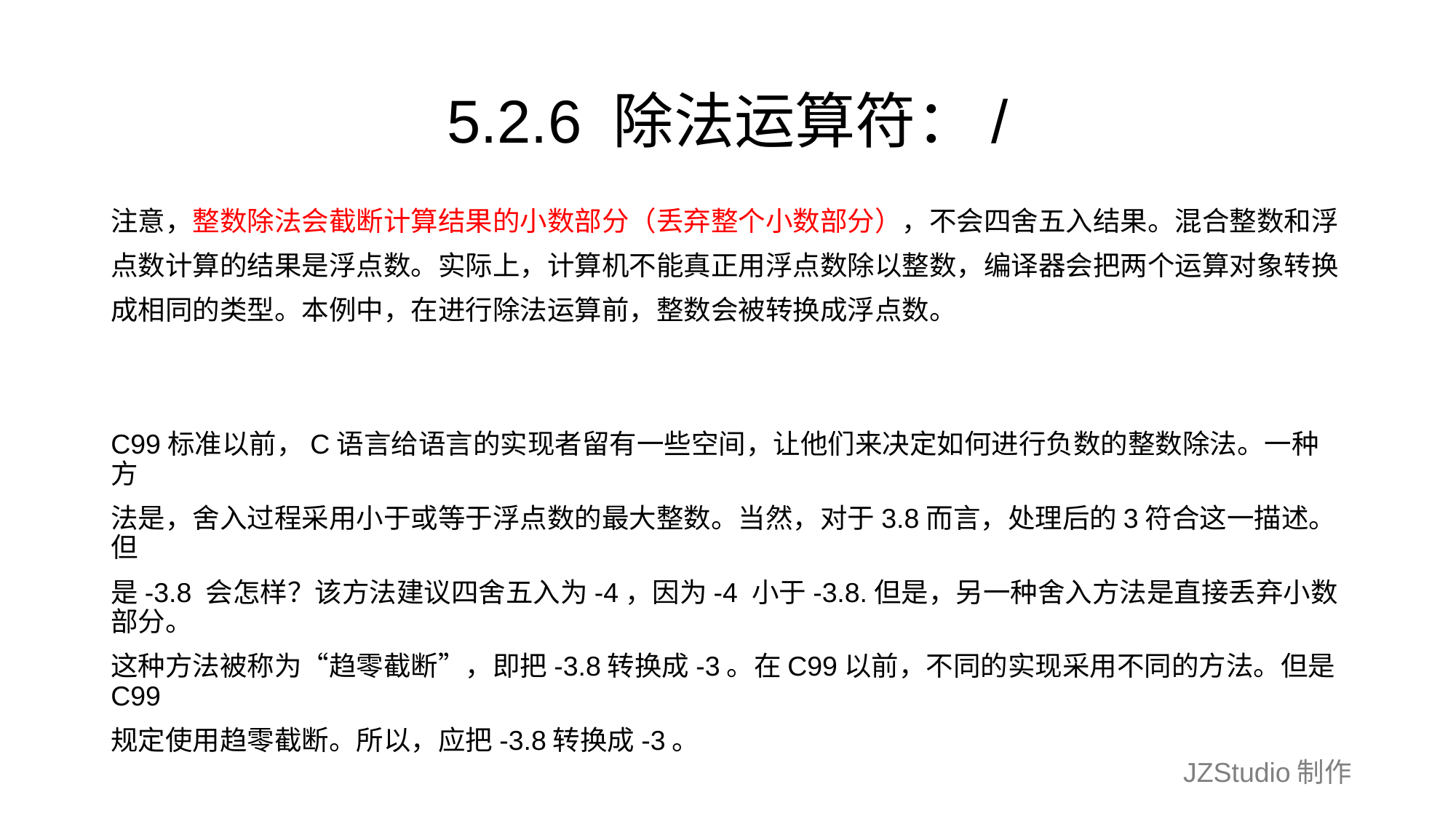

# 5.2.6 除法运算符：/
注意，整数除法会截断计算结果的小数部分（丢弃整个小数部分），不会四舍五入结果。混合整数和浮
点数计算的结果是浮点数。实际上，计算机不能真正用浮点数除以整数，编译器会把两个运算对象转换
成相同的类型。本例中，在进行除法运算前，整数会被转换成浮点数。

C99标准以前，C语言给语言的实现者留有一些空间，让他们来决定如何进行负数的整数除法。一种方
法是，舍入过程采用小于或等于浮点数的最大整数。当然，对于3.8而言，处理后的3符合这一描述。但
是-3.8 会怎样？该方法建议四舍五入为-4，因为-4 小于-3.8.但是，另一种舍入方法是直接丢弃小数部分。
这种方法被称为“趋零截断”，即把-3.8转换成-3。在C99以前，不同的实现采用不同的方法。但是C99
规定使用趋零截断。所以，应把-3.8转换成-3。